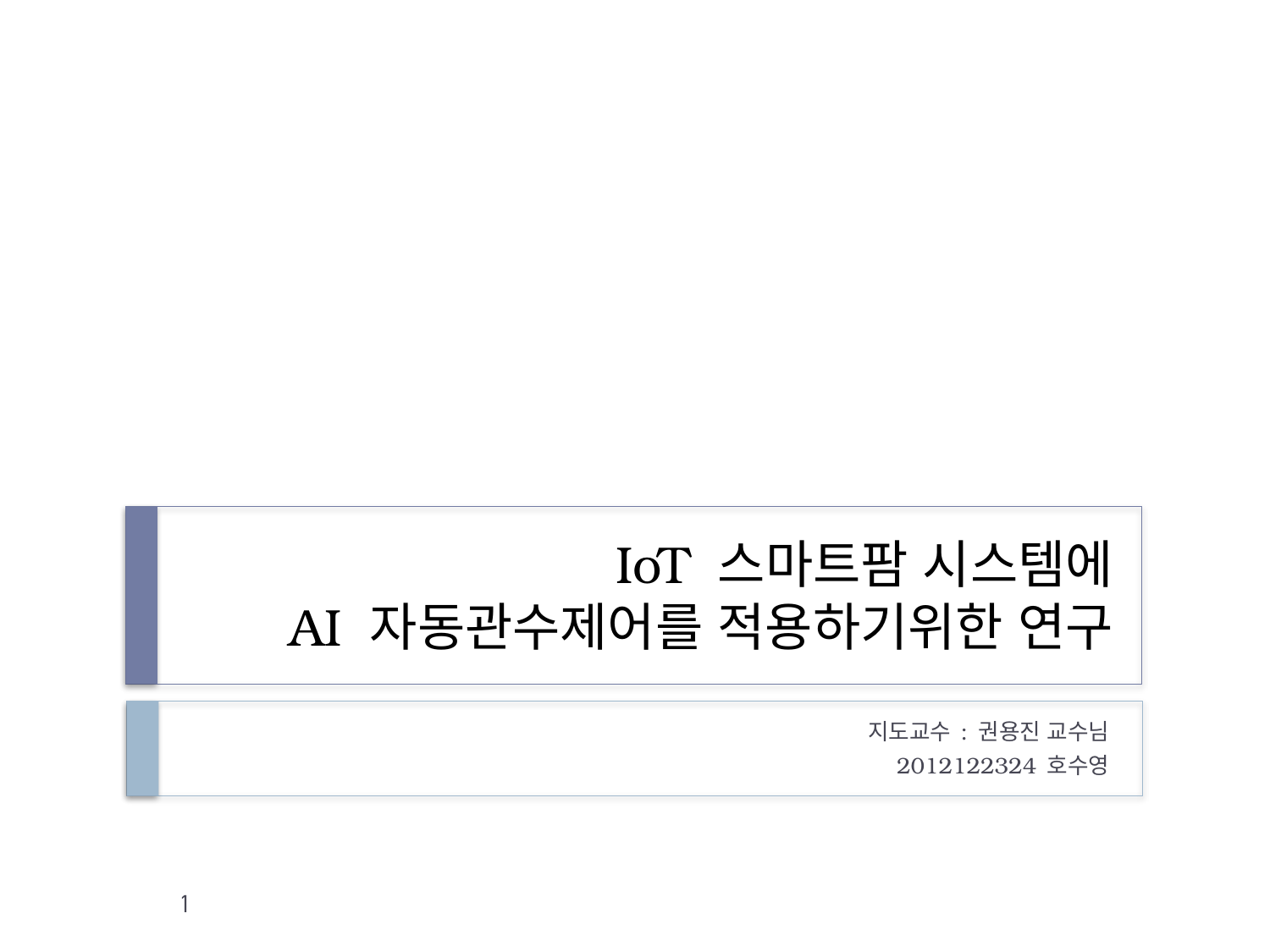

# IoT 스마트팜 시스템에 AI 자동관수제어를 적용하기위한 연구
지도교수 : 권용진 교수님
2012122324 호수영
1